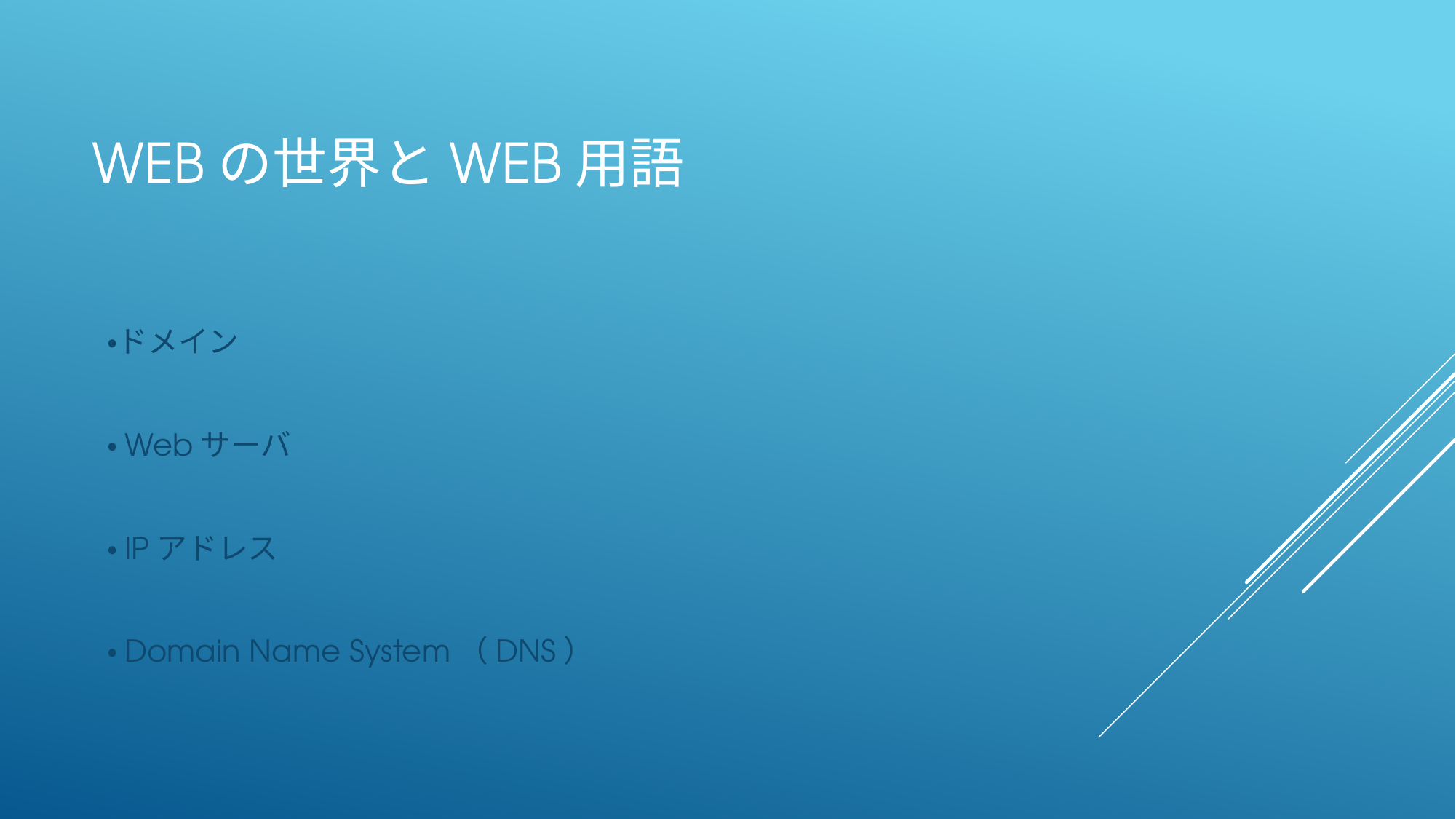

# Webの世界とWeb用語
・ドメイン

・Webサーバ

・IPアドレス

・Domain Name System（DNS）